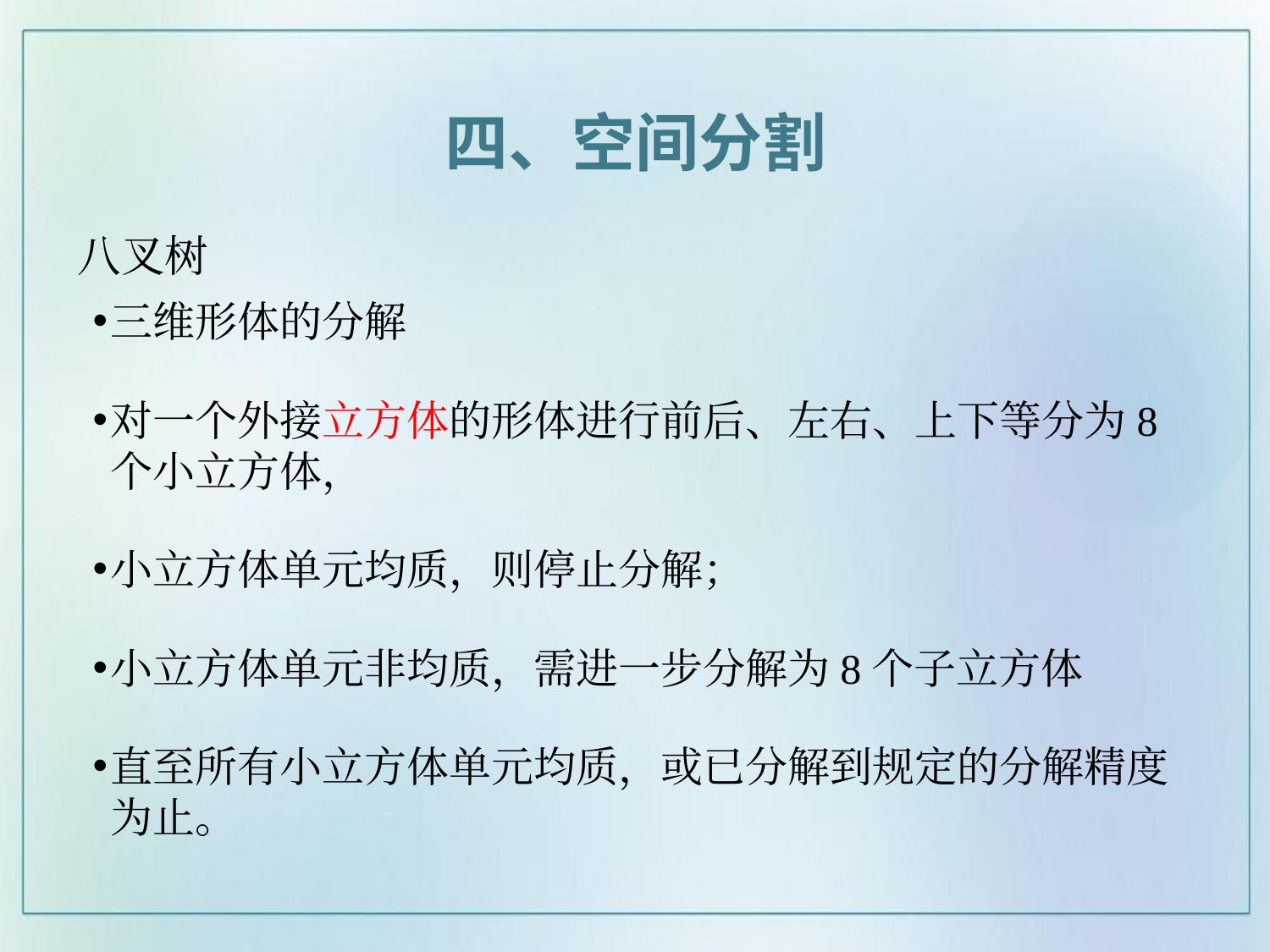

四、空间分割
# 八叉树
三维形体的分解
对一个外接立方体的形体进行前后、左右、上下等分为8个小立方体，
小立方体单元均质，则停止分解；
小立方体单元非均质，需进一步分解为8个子立方体
直至所有小立方体单元均质，或已分解到规定的分解精度为止。